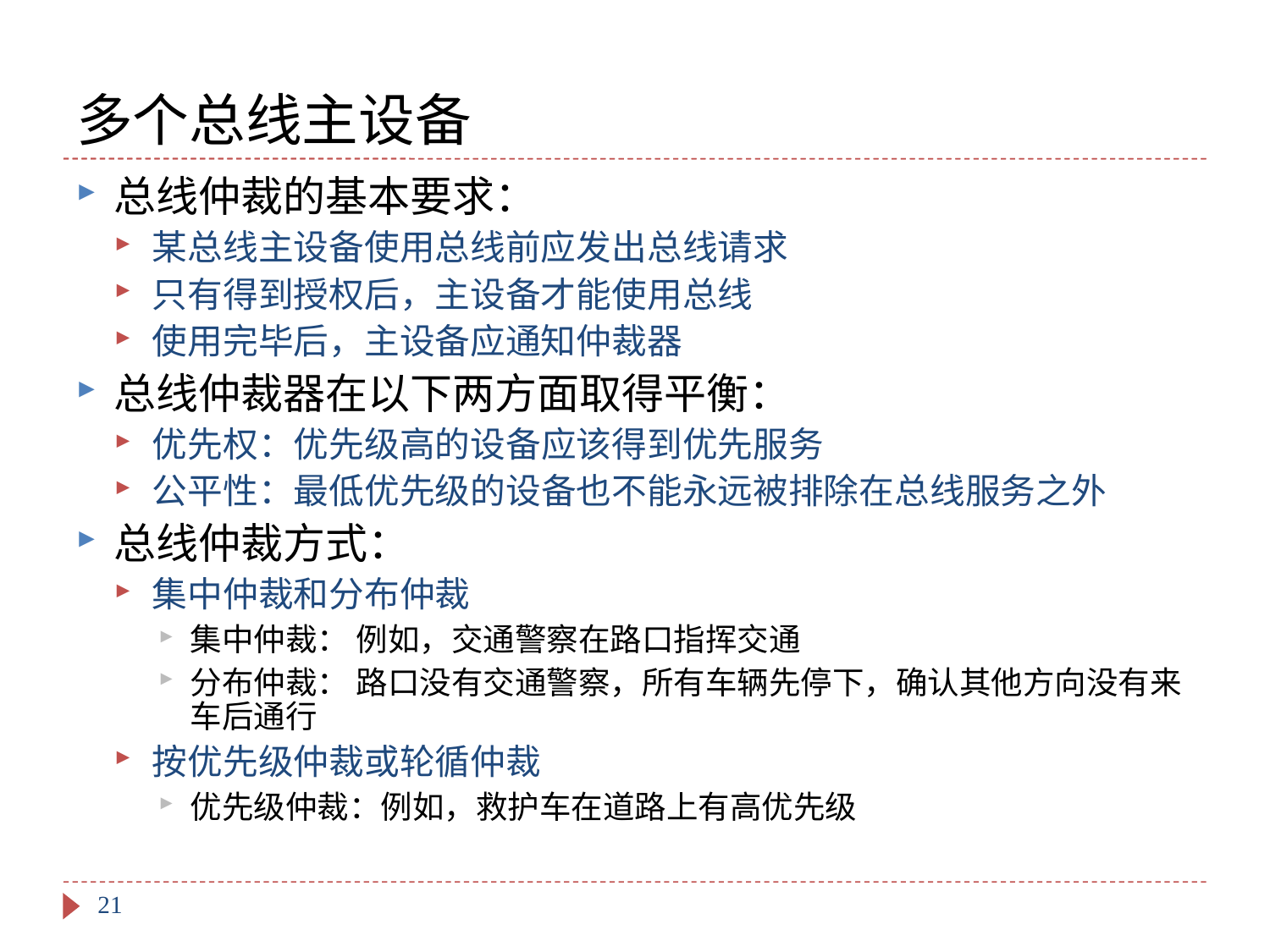

# 多个总线主设备
总线仲裁的基本要求：
某总线主设备使用总线前应发出总线请求
只有得到授权后，主设备才能使用总线
使用完毕后，主设备应通知仲裁器
总线仲裁器在以下两方面取得平衡：
优先权：优先级高的设备应该得到优先服务
公平性：最低优先级的设备也不能永远被排除在总线服务之外
总线仲裁方式：
集中仲裁和分布仲裁
集中仲裁： 例如，交通警察在路口指挥交通
分布仲裁： 路口没有交通警察，所有车辆先停下，确认其他方向没有来车后通行
按优先级仲裁或轮循仲裁
优先级仲裁：例如，救护车在道路上有高优先级

21